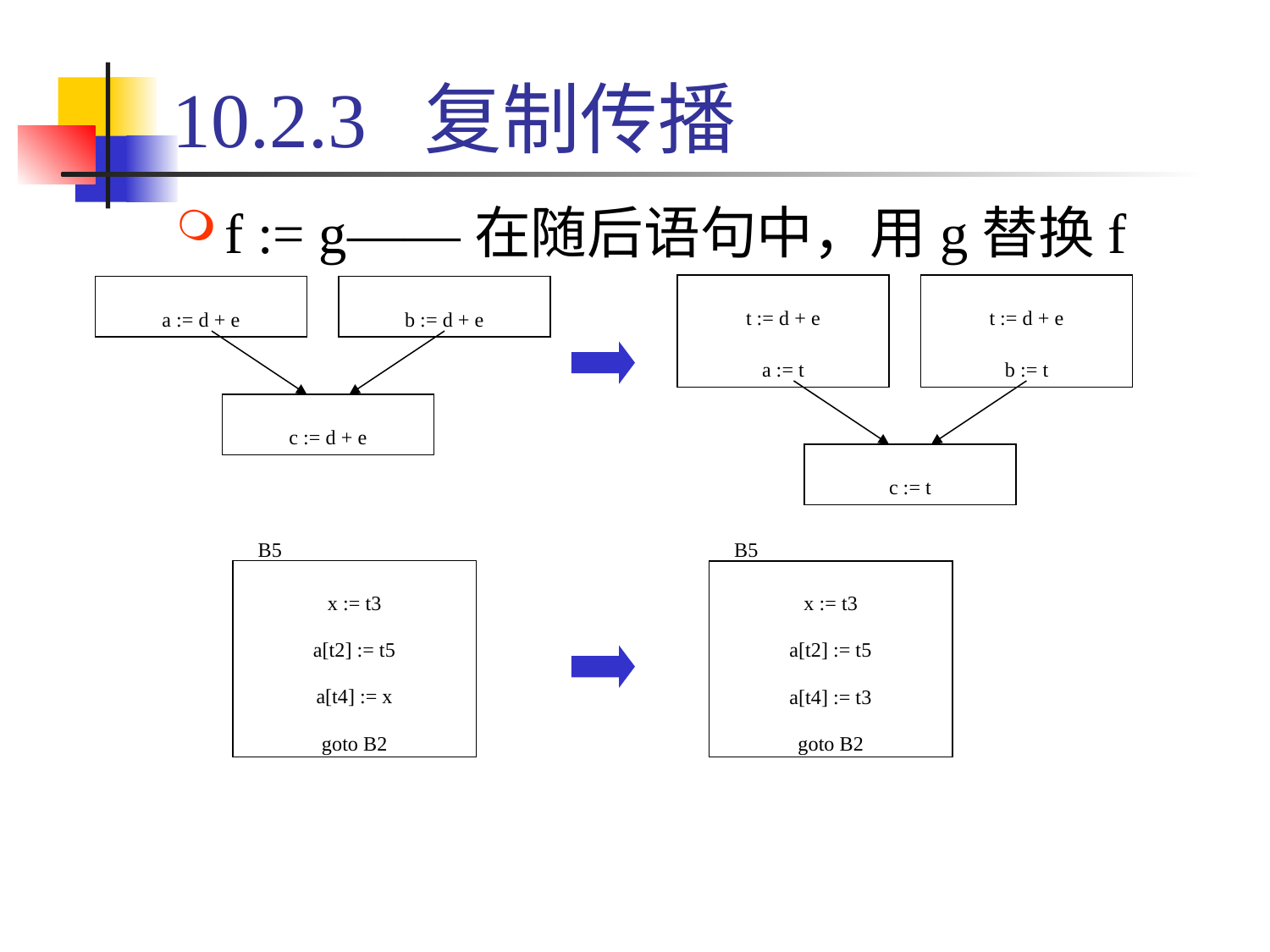

# 10.2.3  复制传播
f := g——在随后语句中，用g替换f
t := d + e
a := t
t := d + e
b := t
a := d + e
b := d + e

c := d + e
c := t
B5
B5
x := t3
a[t2] := t5
a[t4] := x
goto B2
x := t3
a[t2] := t5
a[t4] := t3
goto B2